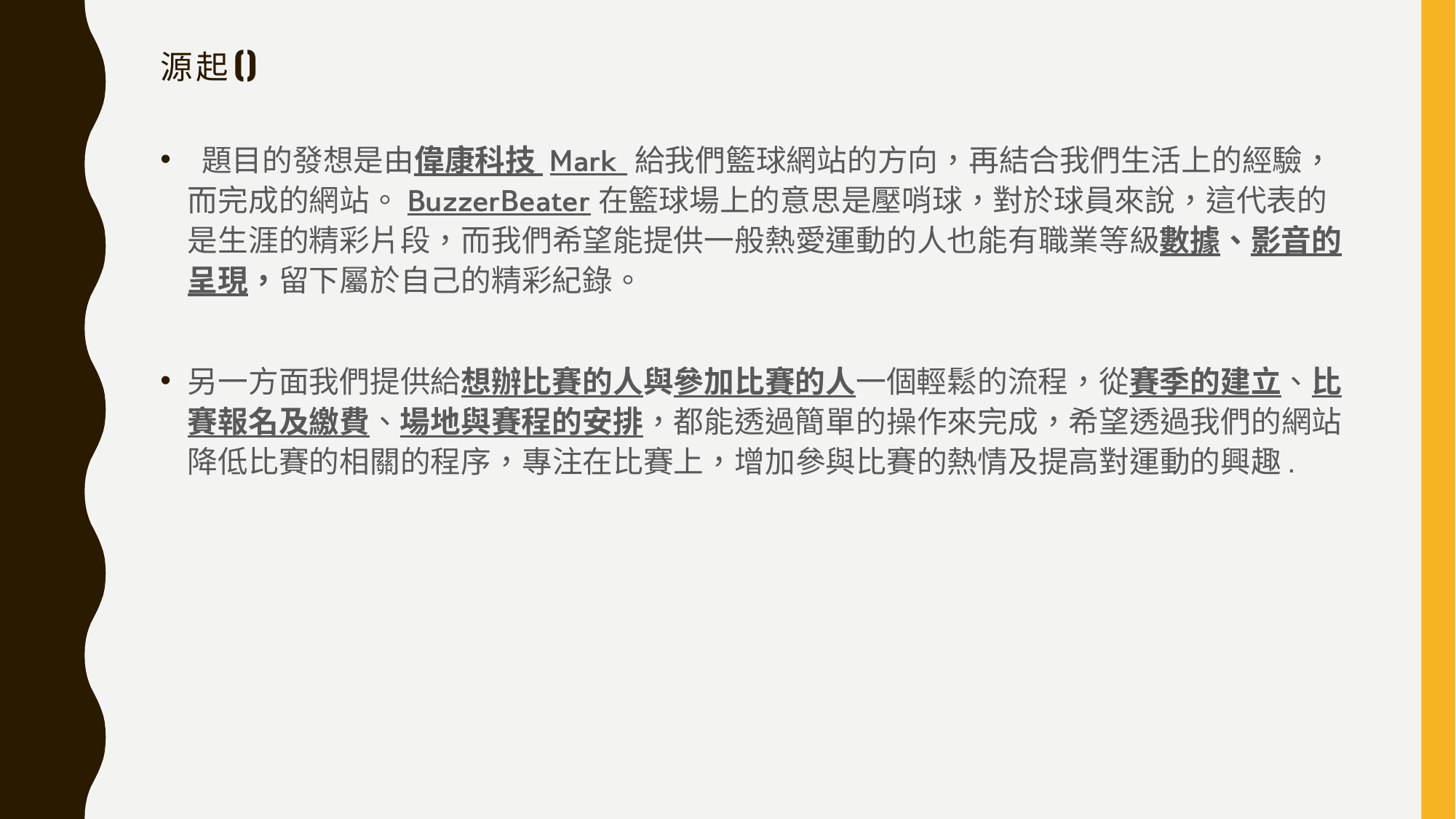

# 源起()
 題目的發想是由偉康科技 Mark 給我們籃球網站的方向，再結合我們生活上的經驗，而完成的網站。BuzzerBeater在籃球場上的意思是壓哨球，對於球員來說，這代表的是生涯的精彩片段，而我們希望能提供一般熱愛運動的人也能有職業等級數據、影音的呈現，留下屬於自己的精彩紀錄。

另一方面我們提供給想辦比賽的人與參加比賽的人一個輕鬆的流程，從賽季的建立、比賽報名及繳費、場地與賽程的安排，都能透過簡單的操作來完成，希望透過我們的網站降低比賽的相關的程序，專注在比賽上，增加參與比賽的熱情及提高對運動的興趣.